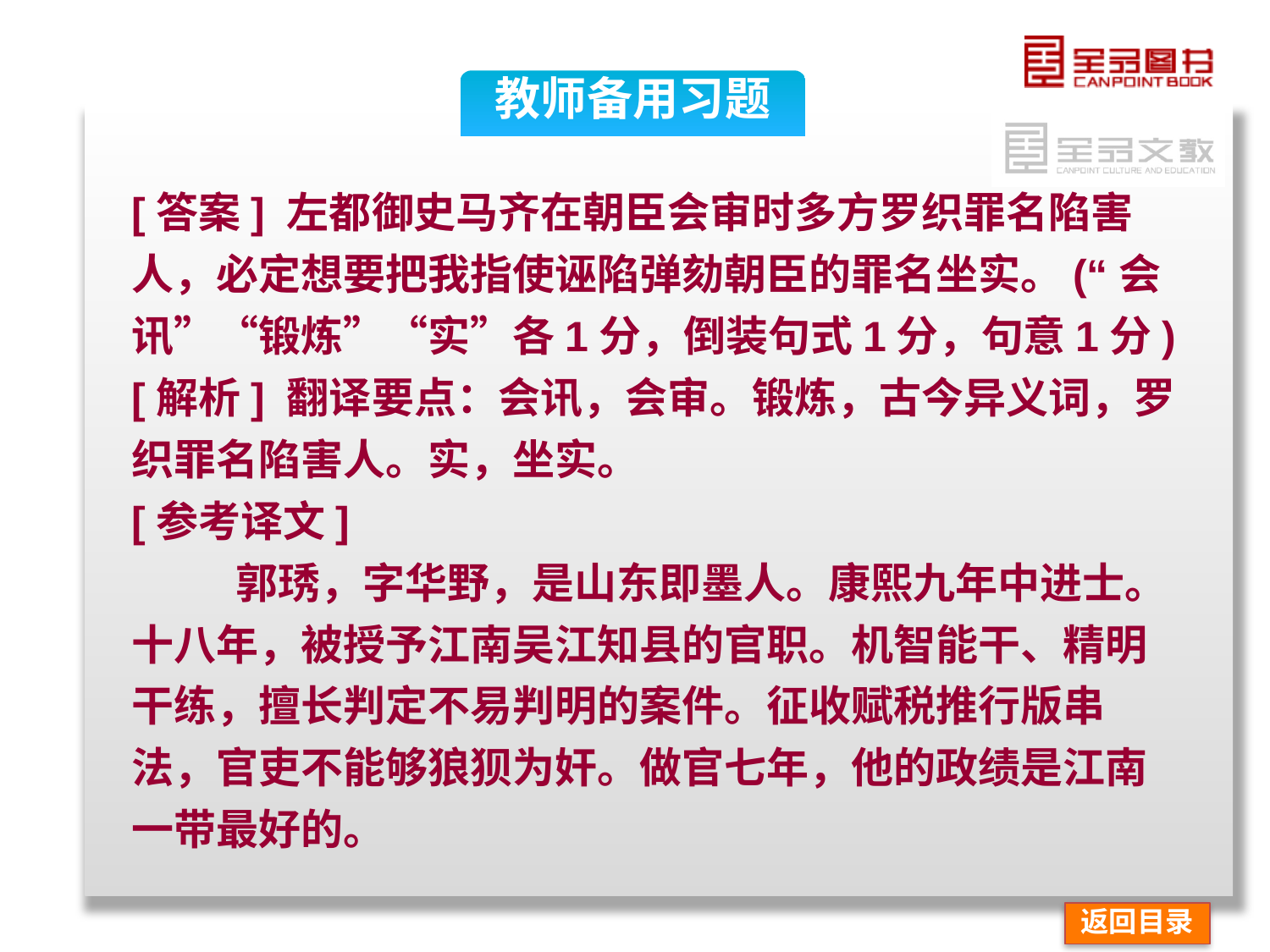

教师备用习题
[答案] 左都御史马齐在朝臣会审时多方罗织罪名陷害人，必定想要把我指使诬陷弹劾朝臣的罪名坐实。(“会讯”“锻炼”“实”各1分，倒装句式1分，句意1分)
[解析] 翻译要点：会讯，会审。锻炼，古今异义词，罗织罪名陷害人。实，坐实。
[参考译文]
 　　郭琇，字华野，是山东即墨人。康熙九年中进士。十八年，被授予江南吴江知县的官职。机智能干、精明干练，擅长判定不易判明的案件。征收赋税推行版串法，官吏不能够狼狈为奸。做官七年，他的政绩是江南一带最好的。

返回目录